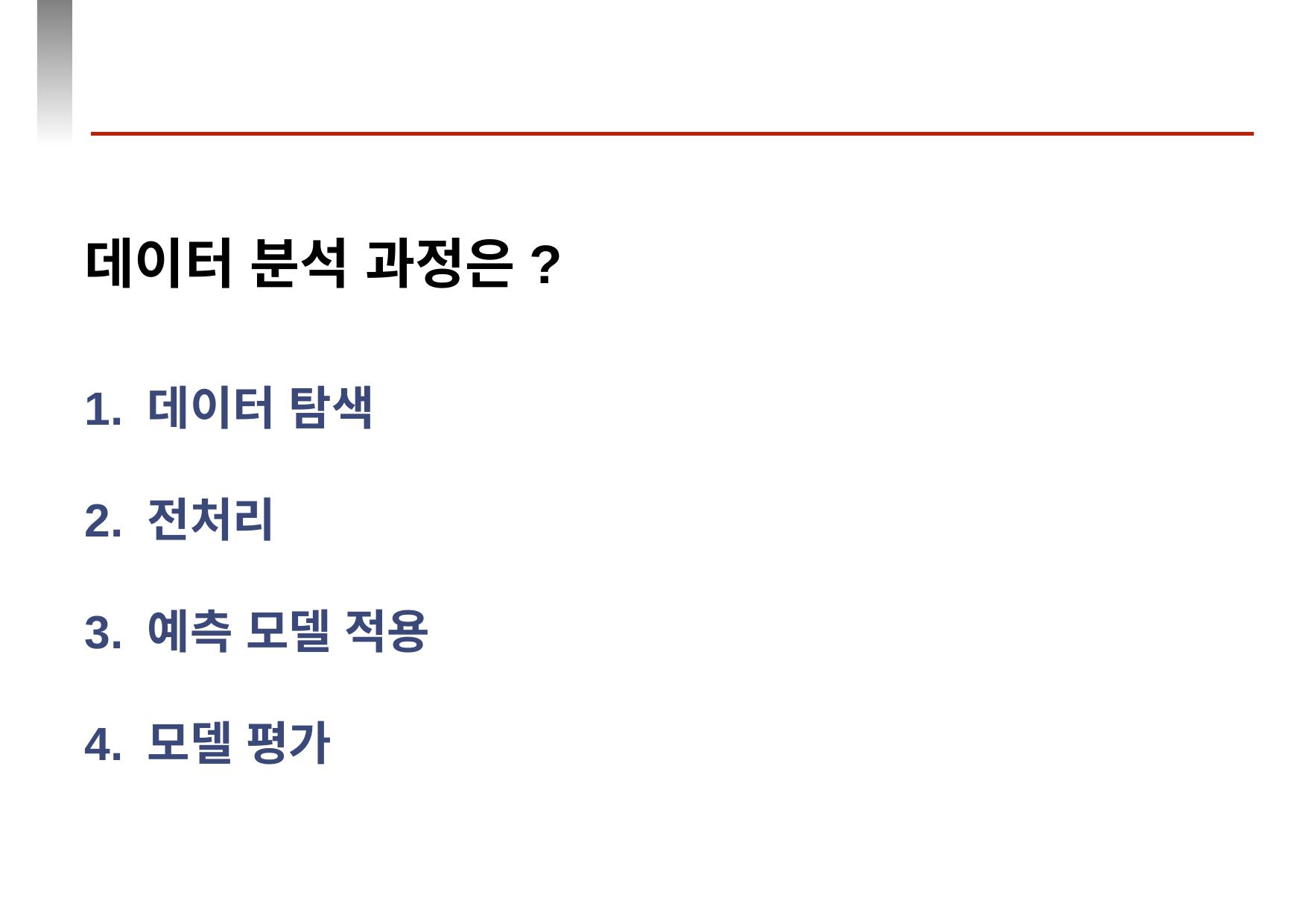

# 데이터 분석 과정은? 1. 데이터 탐색 2. 전처리 3. 예측 모델 적용 4. 모델 평가